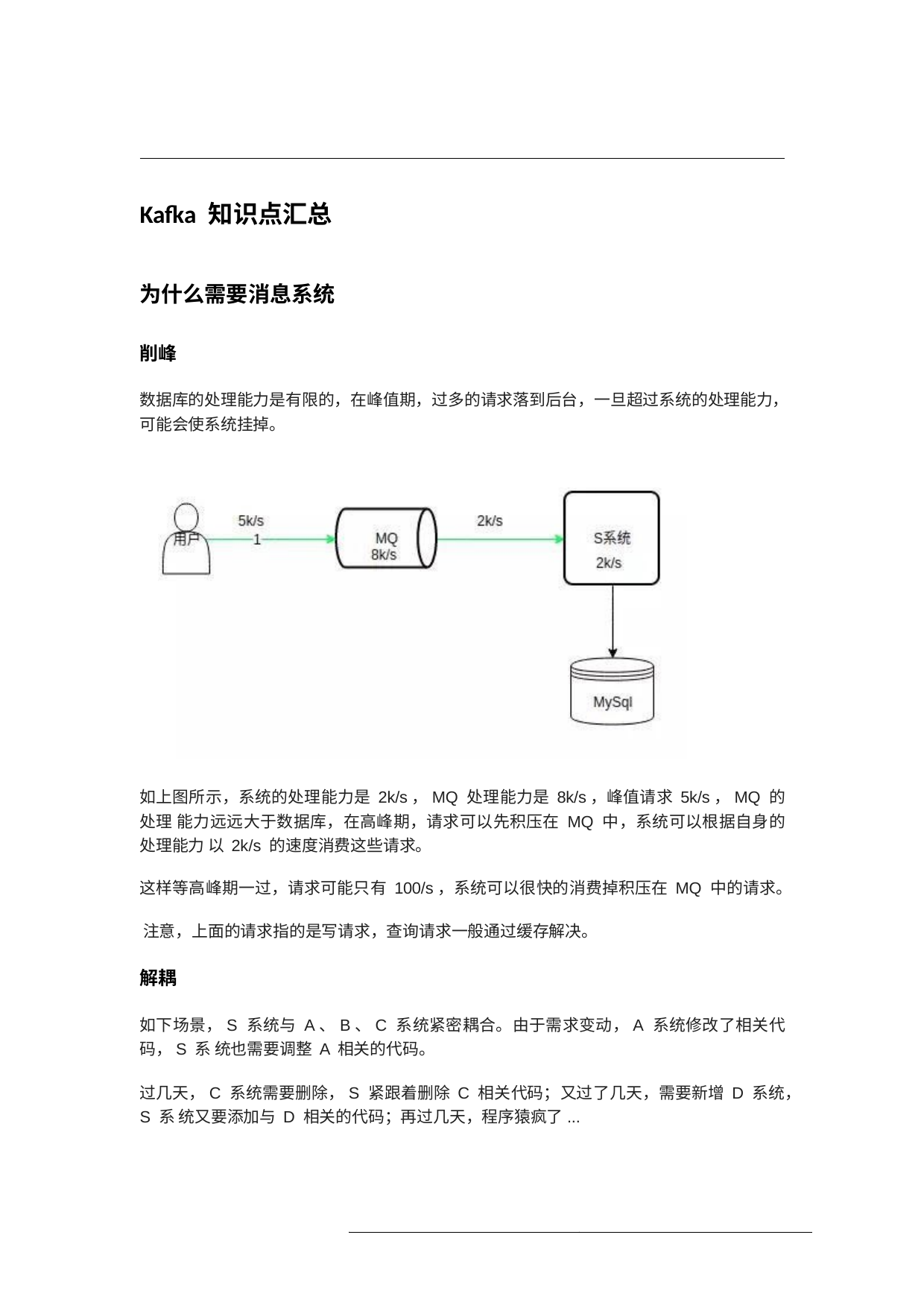

Kafka 知识点汇总

为什么需要消息系统

削峰

数据库的处理能力是有限的，在峰值期，过多的请求落到后台，一旦超过系统的处理能力， 可能会使系统挂掉。

如上图所示，系统的处理能力是 2k/s，MQ 处理能力是 8k/s，峰值请求 5k/s，MQ 的处理 能力远远大于数据库，在高峰期，请求可以先积压在 MQ 中，系统可以根据自身的处理能力 以 2k/s 的速度消费这些请求。
这样等高峰期一过，请求可能只有 100/s，系统可以很快的消费掉积压在 MQ 中的请求。 注意，上面的请求指的是写请求，查询请求一般通过缓存解决。

解耦

如下场景，S 系统与 A、B、C 系统紧密耦合。由于需求变动，A 系统修改了相关代码，S 系 统也需要调整 A 相关的代码。

过几天，C 系统需要删除，S 紧跟着删除 C 相关代码；又过了几天，需要新增 D 系统，S 系 统又要添加与 D 相关的代码；再过几天，程序猿疯了...